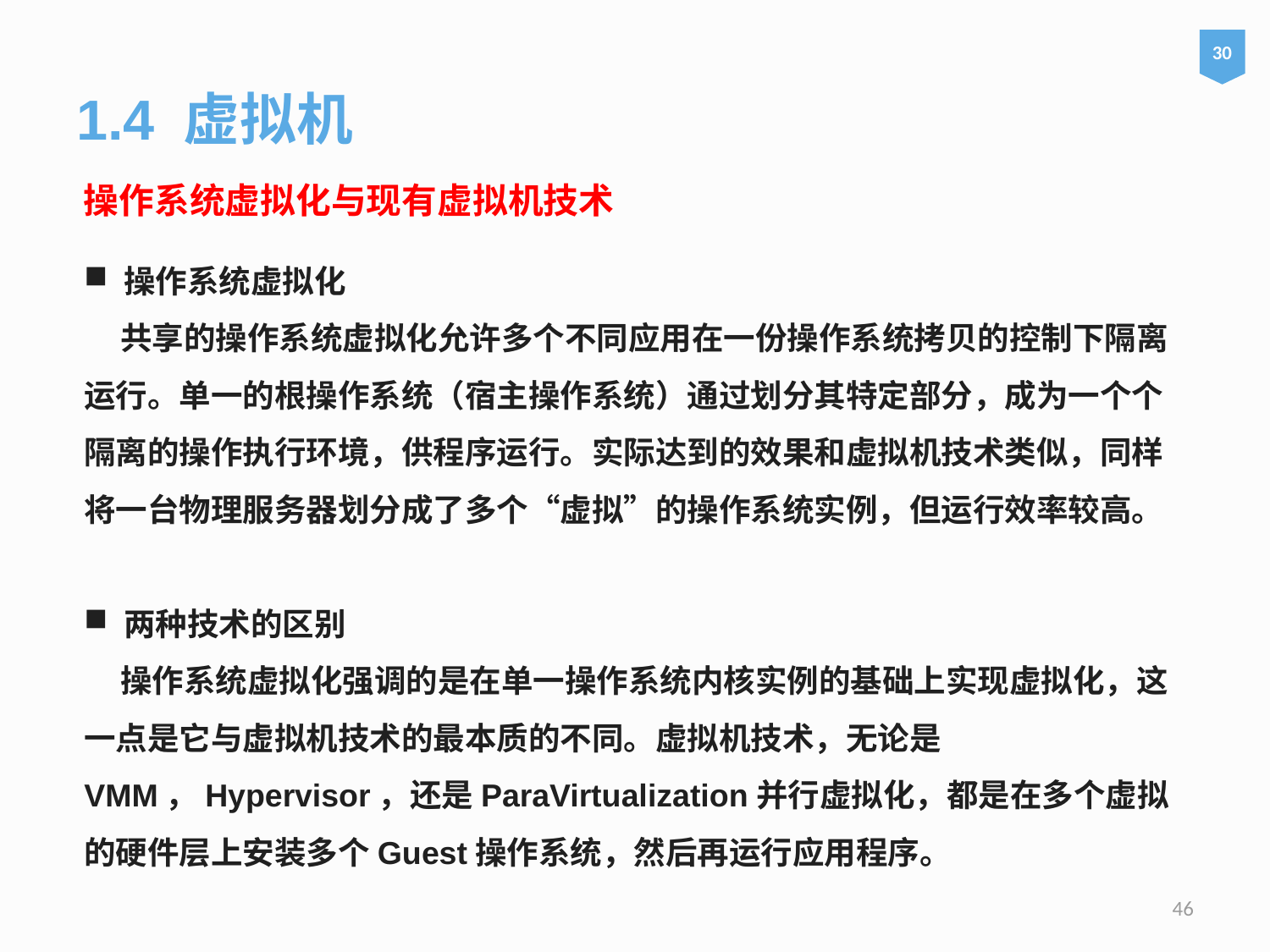

30
1.4 虚拟机
操作系统虚拟化与现有虚拟机技术
操作系统虚拟化
    共享的操作系统虚拟化允许多个不同应用在一份操作系统拷贝的控制下隔离运行。单一的根操作系统（宿主操作系统）通过划分其特定部分，成为一个个隔离的操作执行环境，供程序运行。实际达到的效果和虚拟机技术类似，同样将一台物理服务器划分成了多个“虚拟”的操作系统实例，但运行效率较高。

两种技术的区别
    操作系统虚拟化强调的是在单一操作系统内核实例的基础上实现虚拟化，这一点是它与虚拟机技术的最本质的不同。虚拟机技术，无论是VMM，Hypervisor，还是ParaVirtualization并行虚拟化，都是在多个虚拟的硬件层上安装多个Guest操作系统，然后再运行应用程序。
46